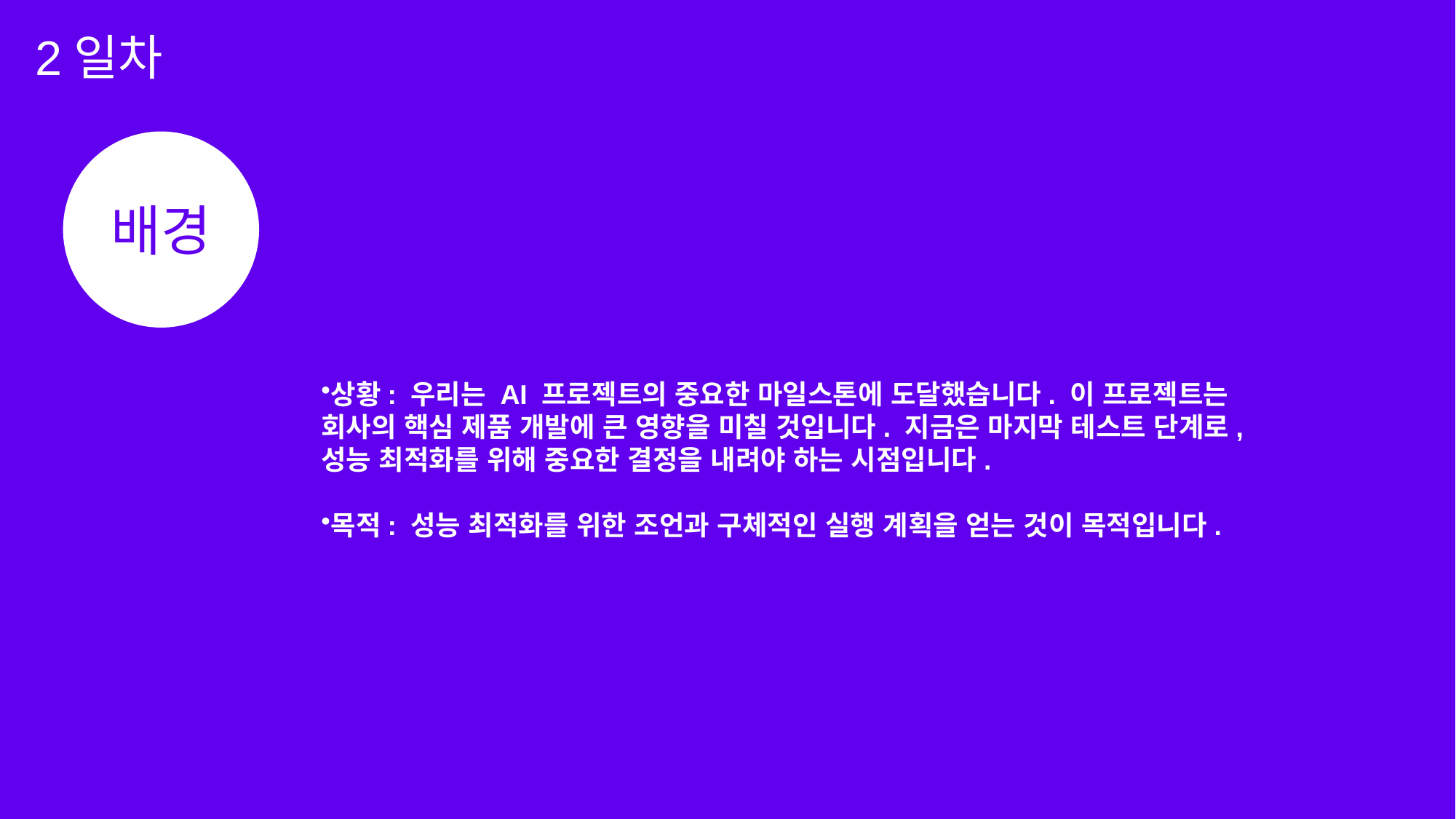

2일차

배경
상황: 우리는 AI 프로젝트의 중요한 마일스톤에 도달했습니다. 이 프로젝트는
회사의 핵심 제품 개발에 큰 영향을 미칠 것입니다. 지금은 마지막 테스트 단계로,
성능 최적화를 위해 중요한 결정을 내려야 하는 시점입니다.

목적: 성능 최적화를 위한 조언과 구체적인 실행 계획을 얻는 것이 목적입니다.